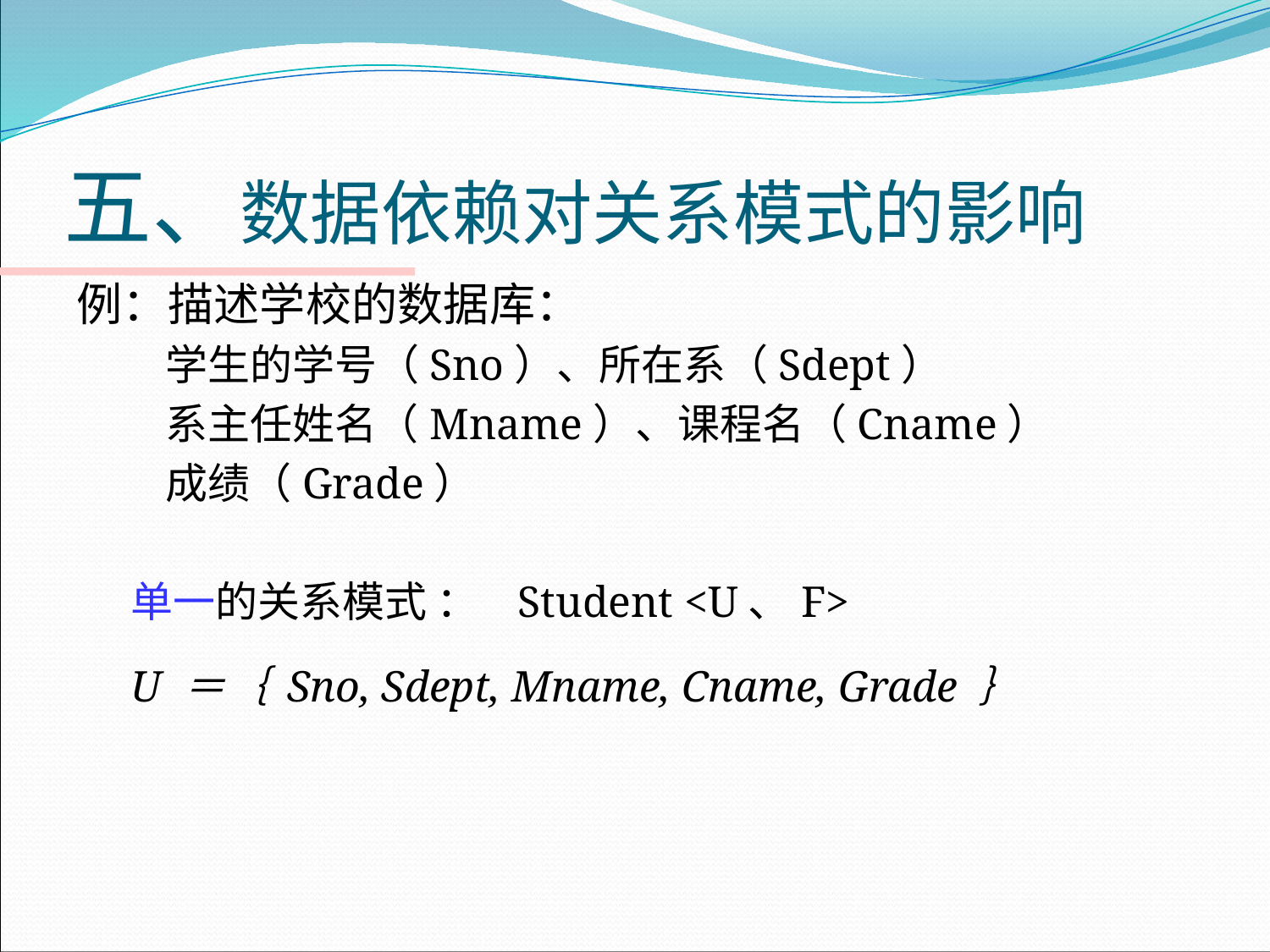

# 五、数据依赖对关系模式的影响
例：描述学校的数据库：
	学生的学号（Sno）、所在系（Sdept）
	系主任姓名（Mname）、课程名（Cname）
	成绩（Grade）

单一的关系模式 ：   Student <U、F>
U ＝｛ Sno, Sdept, Mname, Cname, Grade ｝

525